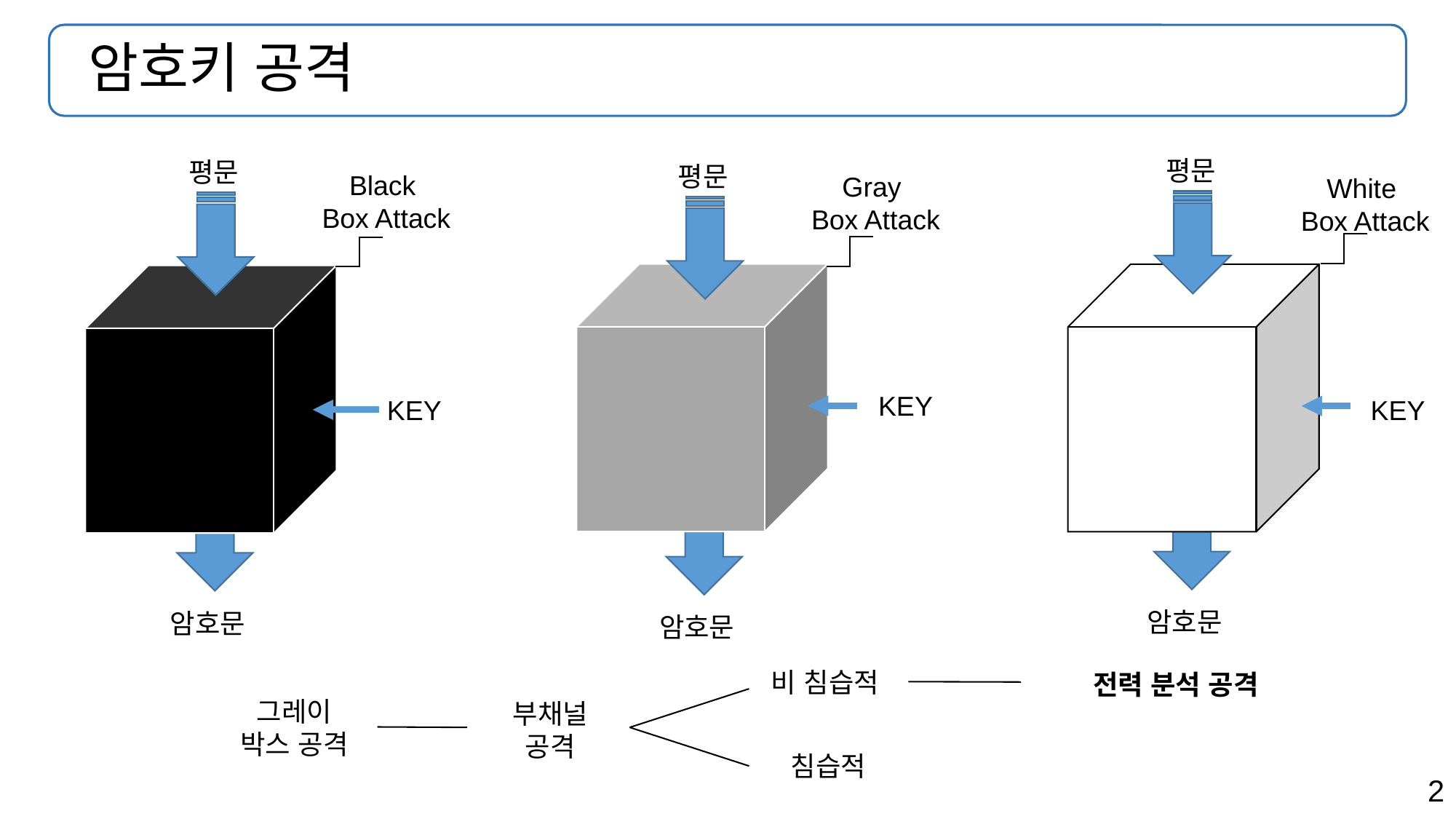

# 암호키 공격
평문
평문
평문
Black
Box Attack
Gray
Box Attack
White
Box Attack

KEY
KEY
KEY

암호문
암호문
암호문
비 침습적
전력 분석 공격
그레이
박스 공격
부채널
공격
침습적